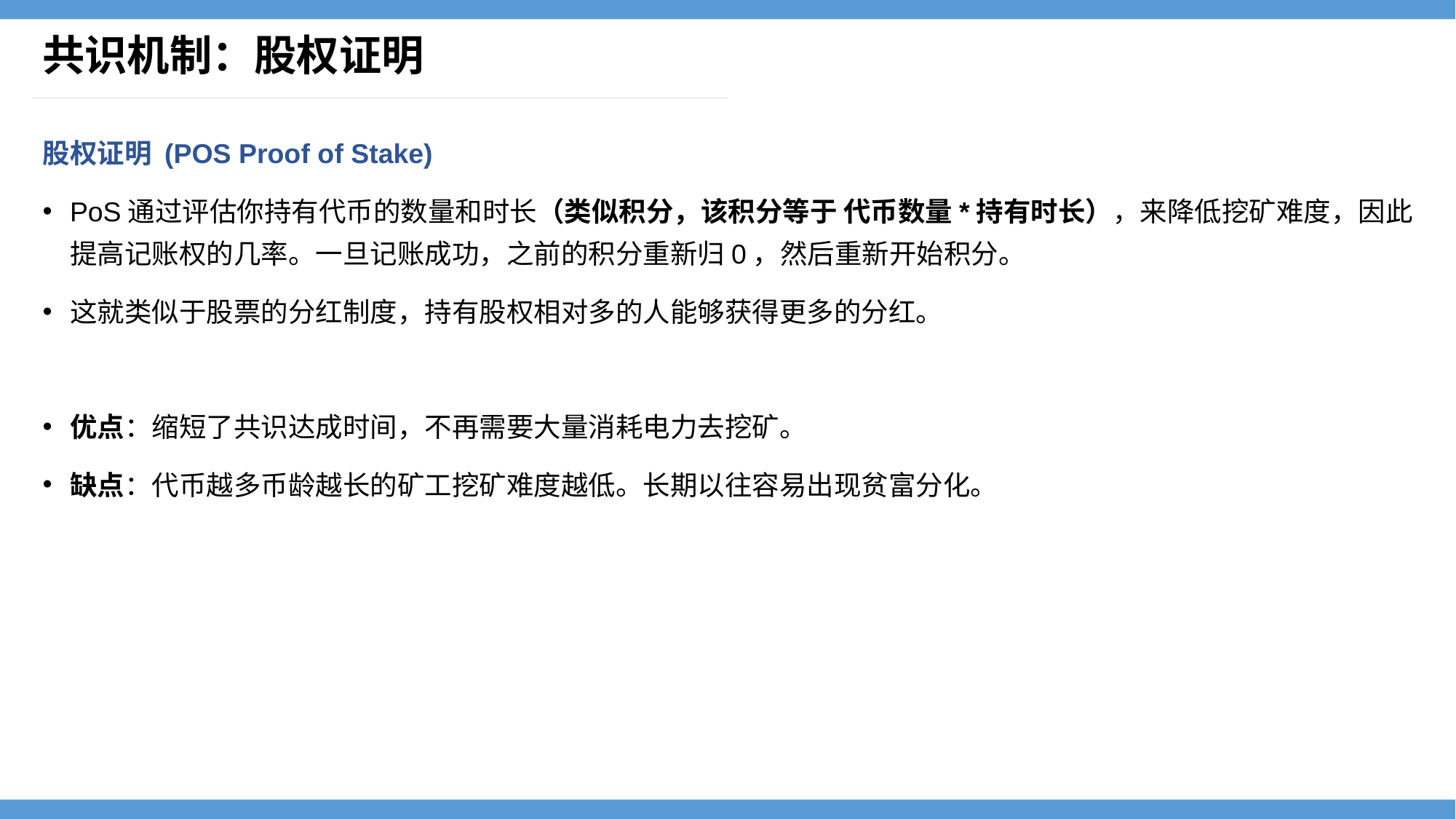

# 共识机制：股权证明
股权证明 (POS Proof of Stake)
PoS通过评估你持有代币的数量和时长（类似积分，该积分等于 代币数量*持有时长），来降低挖矿难度，因此提高记账权的几率。一旦记账成功，之前的积分重新归0，然后重新开始积分。
这就类似于股票的分红制度，持有股权相对多的人能够获得更多的分红。

优点：缩短了共识达成时间，不再需要大量消耗电力去挖矿。
缺点：代币越多币龄越长的矿工挖矿难度越低。长期以往容易出现贫富分化。